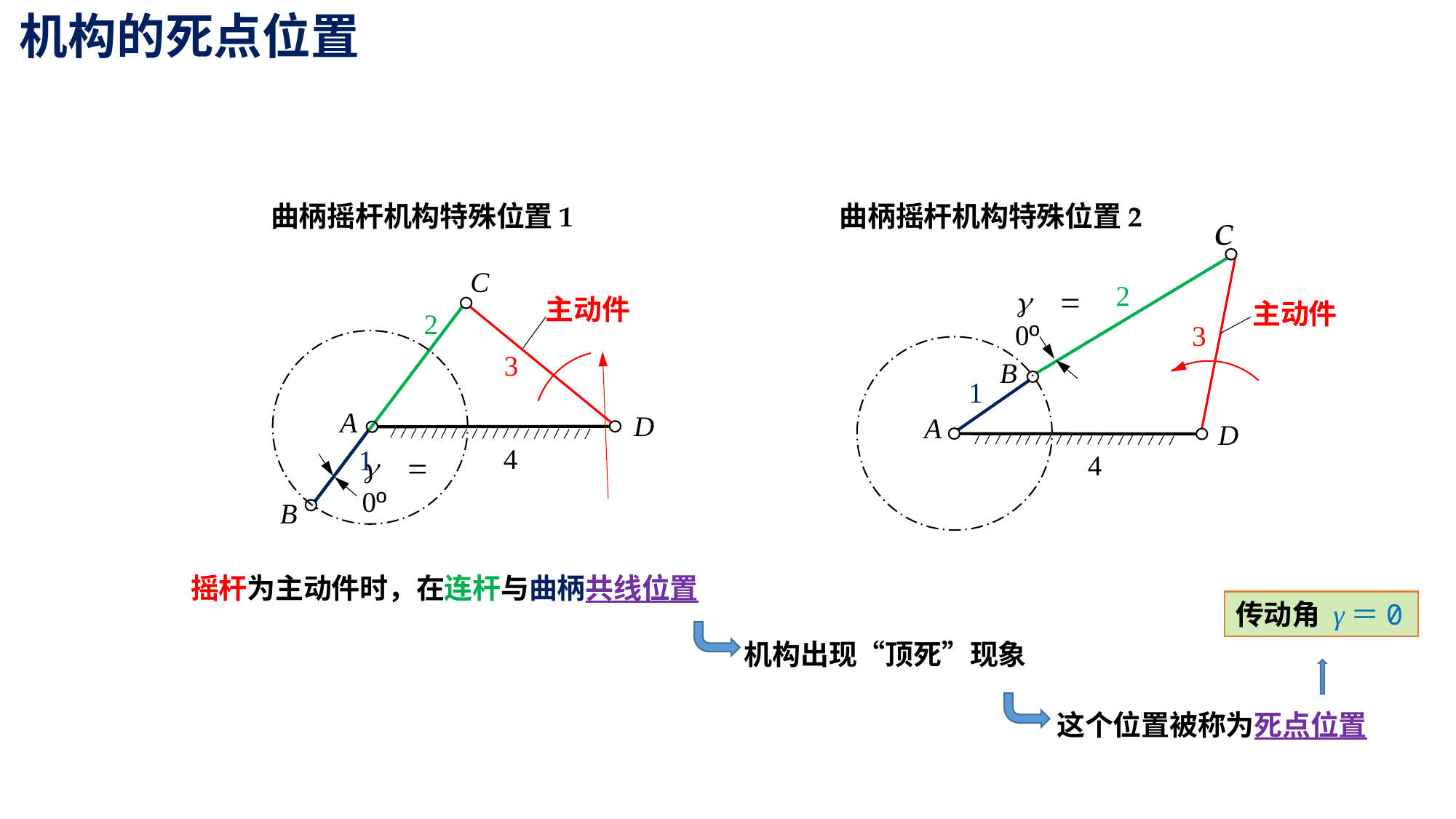

# 机构的死点位置
曲柄摇杆机构特殊位置1
曲柄摇杆机构特殊位置2
C

C
2
主动件
γ  = 0º
主动件
2

3

3

B

1

A
D
A
D

4
1
4
γ  = 0º
B

    摇杆为主动件时，在连杆与曲柄共线位置
传动角 γ＝0
机构出现“顶死”现象

这个位置被称为死点位置